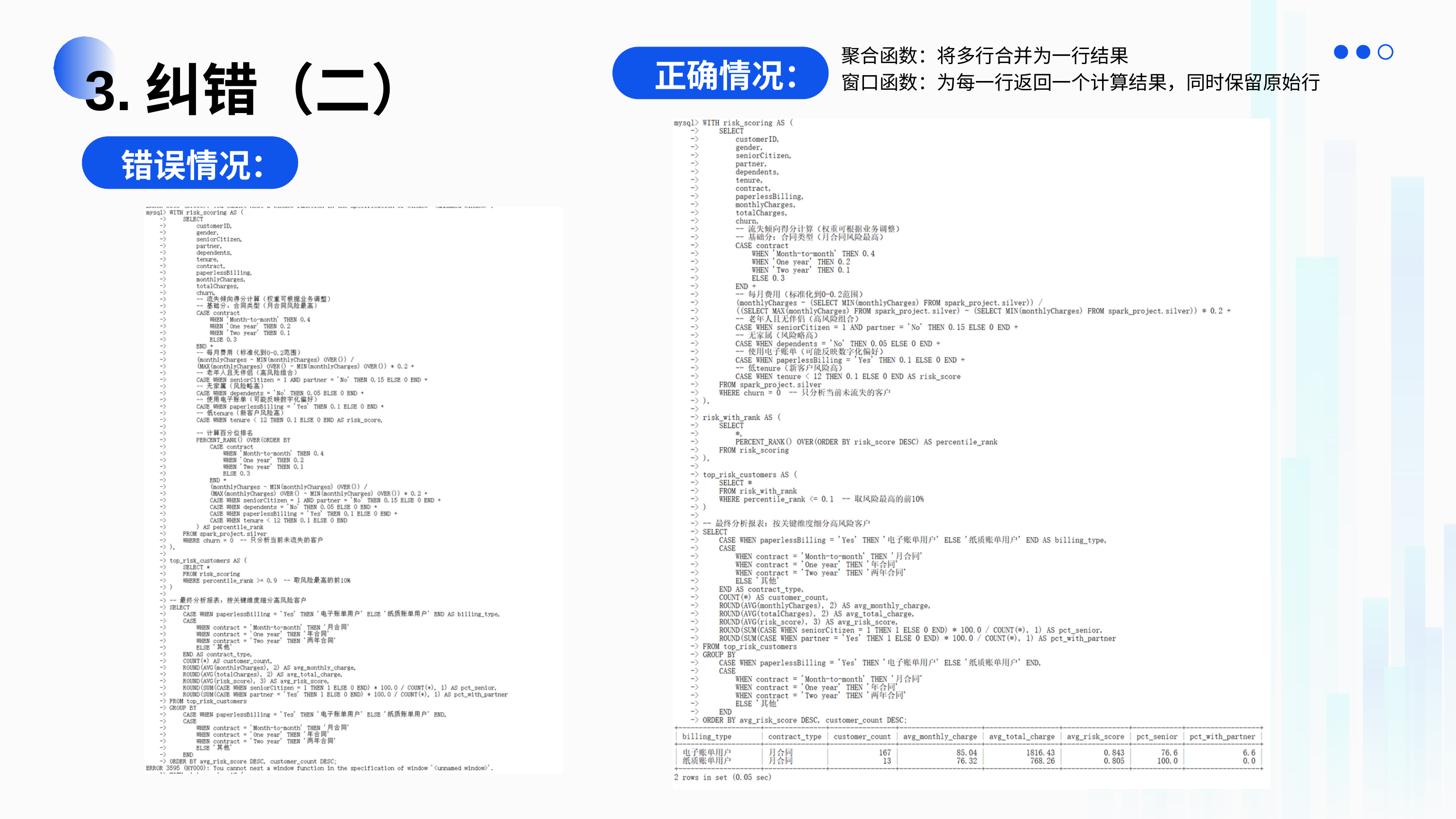

聚合函数：将多行合并为一行结果
窗口函数：为每一行返回一个计算结果，同时保留原始行
3.纠错（二）

正确情况：

错误情况：